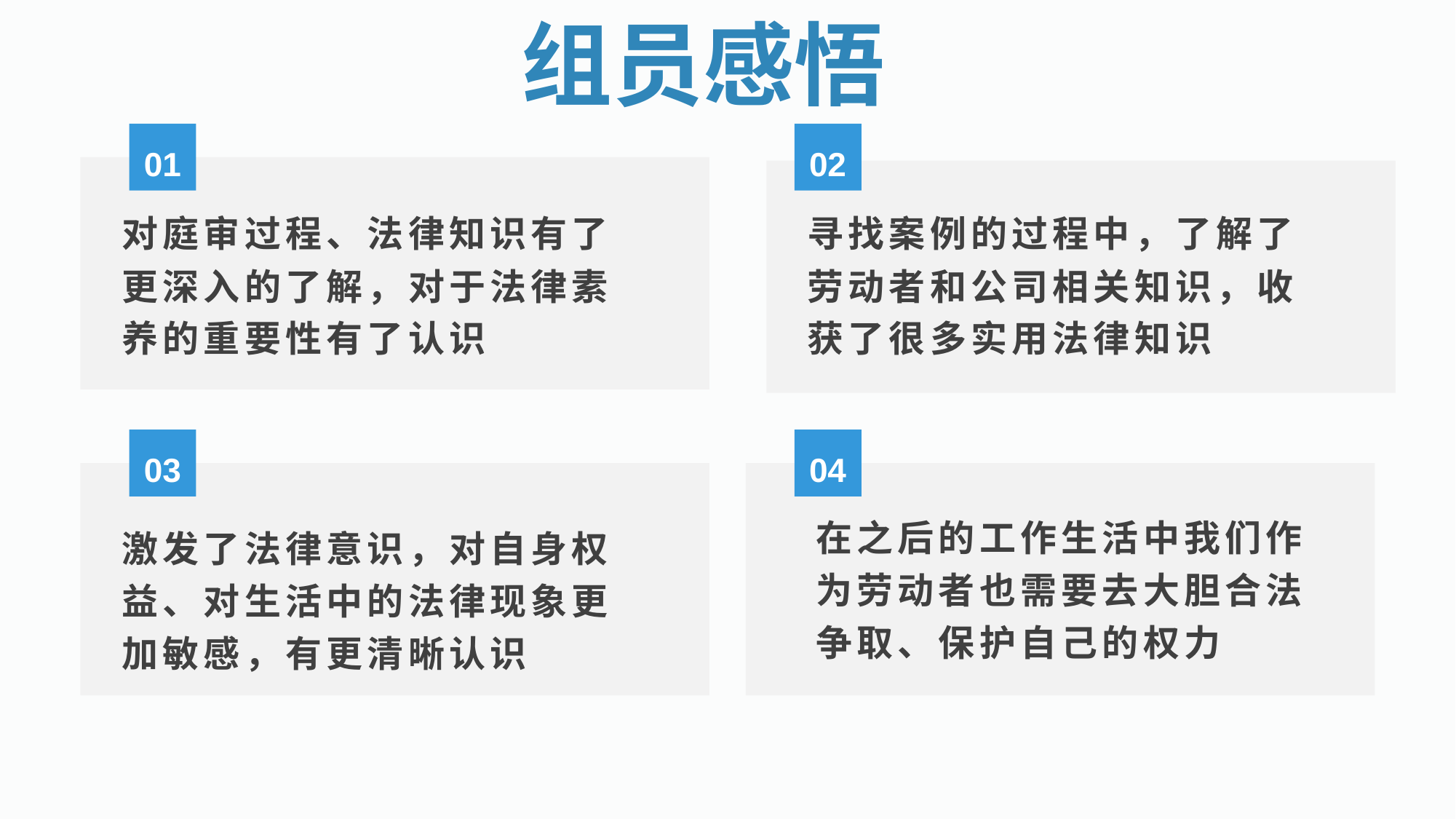

组员感悟

01
02

对庭审过程、法律知识有了更深入的了解，对于法律素养的重要性有了认识
寻找案例的过程中，了解了劳动者和公司相关知识，收获了很多实用法律知识

03
04

在之后的工作生活中我们作为劳动者也需要去大胆合法争取、保护自己的权力
激发了法律意识，对自身权益、对生活中的法律现象更加敏感，有更清晰认识